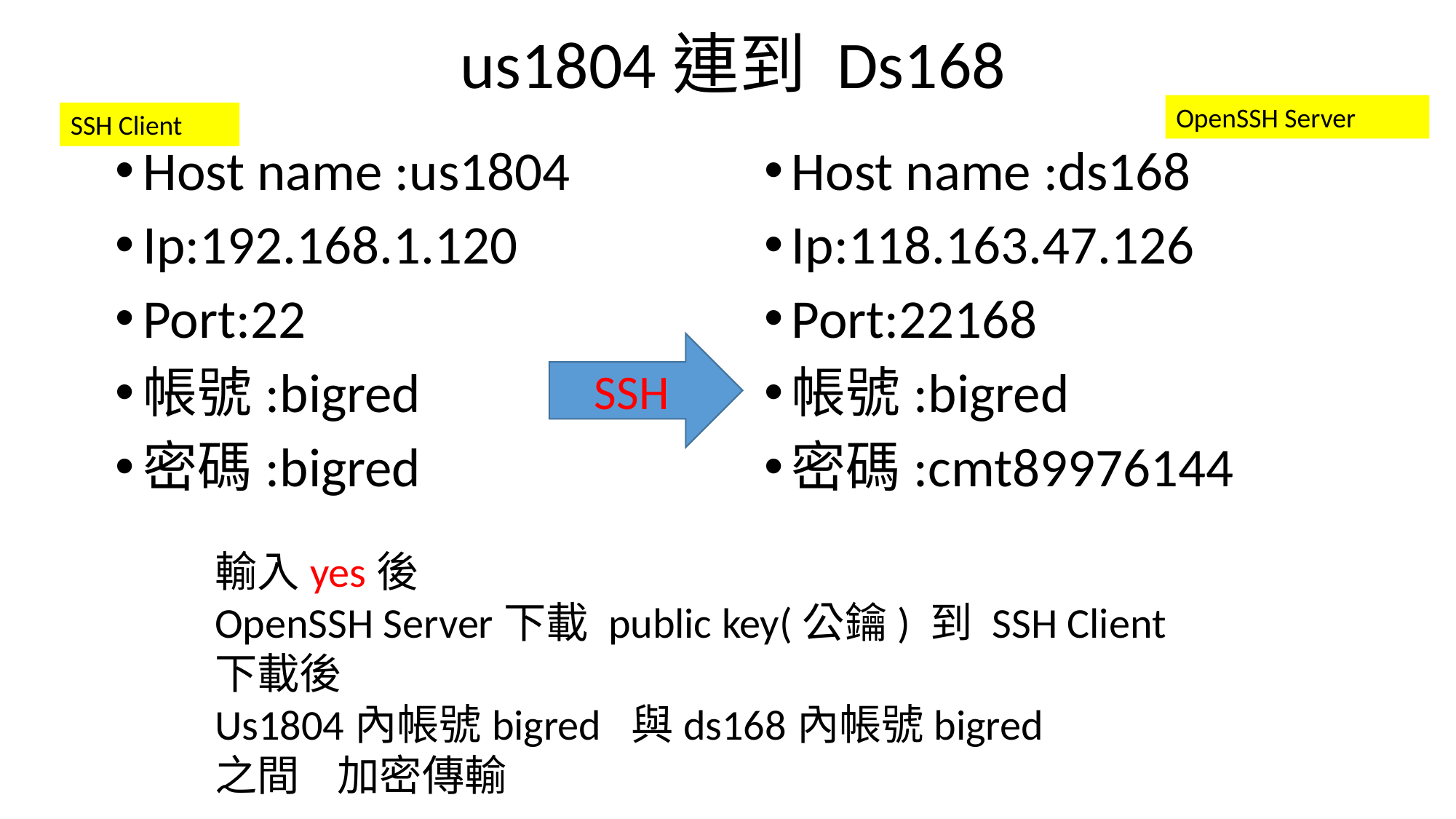

# us1804連到 Ds168
OpenSSH Server
SSH Client
Host name :us1804
Ip:192.168.1.120
Port:22
帳號:bigred
密碼:bigred
Host name :ds168
Ip:118.163.47.126
Port:22168
帳號:bigred
密碼:cmt89976144

SSH
輸入yes後
OpenSSH Server下載 public key(公鑰) 到 SSH Client
下載後
Us1804內帳號bigred  與ds168內帳號bigred
之間    加密傳輸